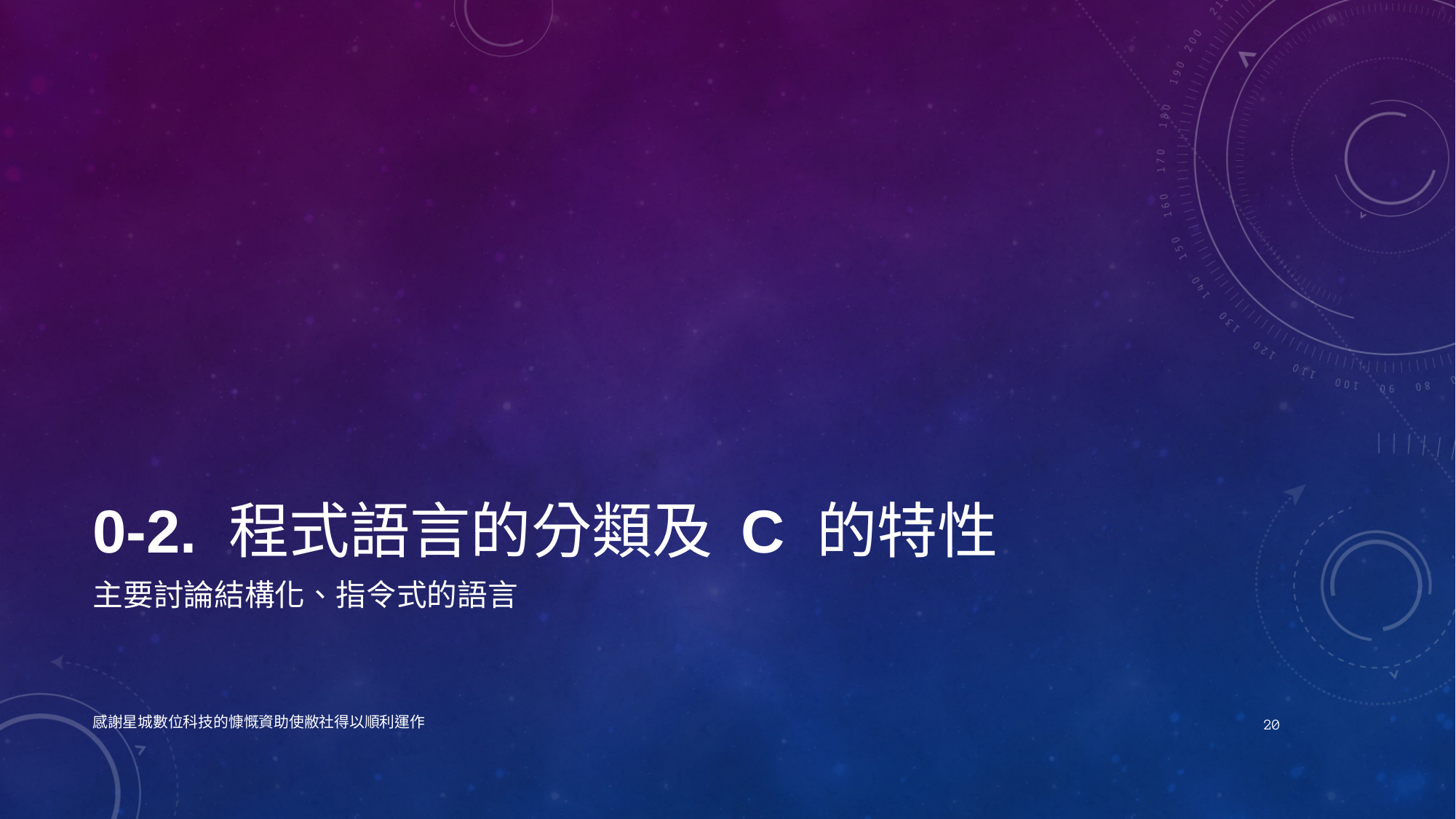

# 0-2. 程式語言的分類及 C 的特性
主要討論結構化、指令式的語言
感謝星城數位科技的慷慨資助使敝社得以順利運作
20